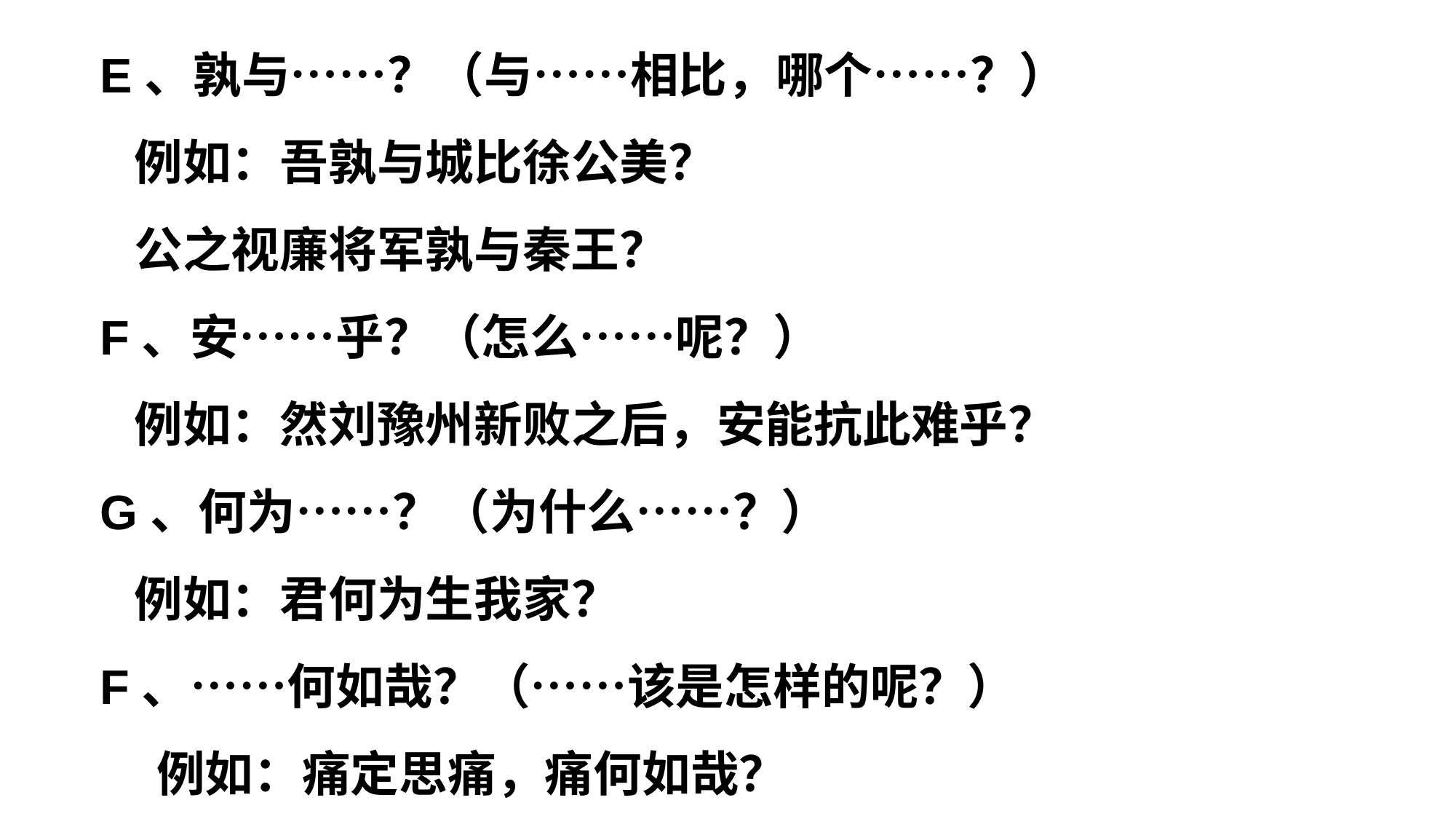

E、孰与……？（与……相比，哪个……？）
  例如：吾孰与城比徐公美？
  公之视廉将军孰与秦王？
F、安……乎？（怎么……呢？）
  例如：然刘豫州新败之后，安能抗此难乎？
G、何为……？（为什么……？）
  例如：君何为生我家？
F、……何如哉？（……该是怎样的呢？）
    例如：痛定思痛，痛何如哉？

10